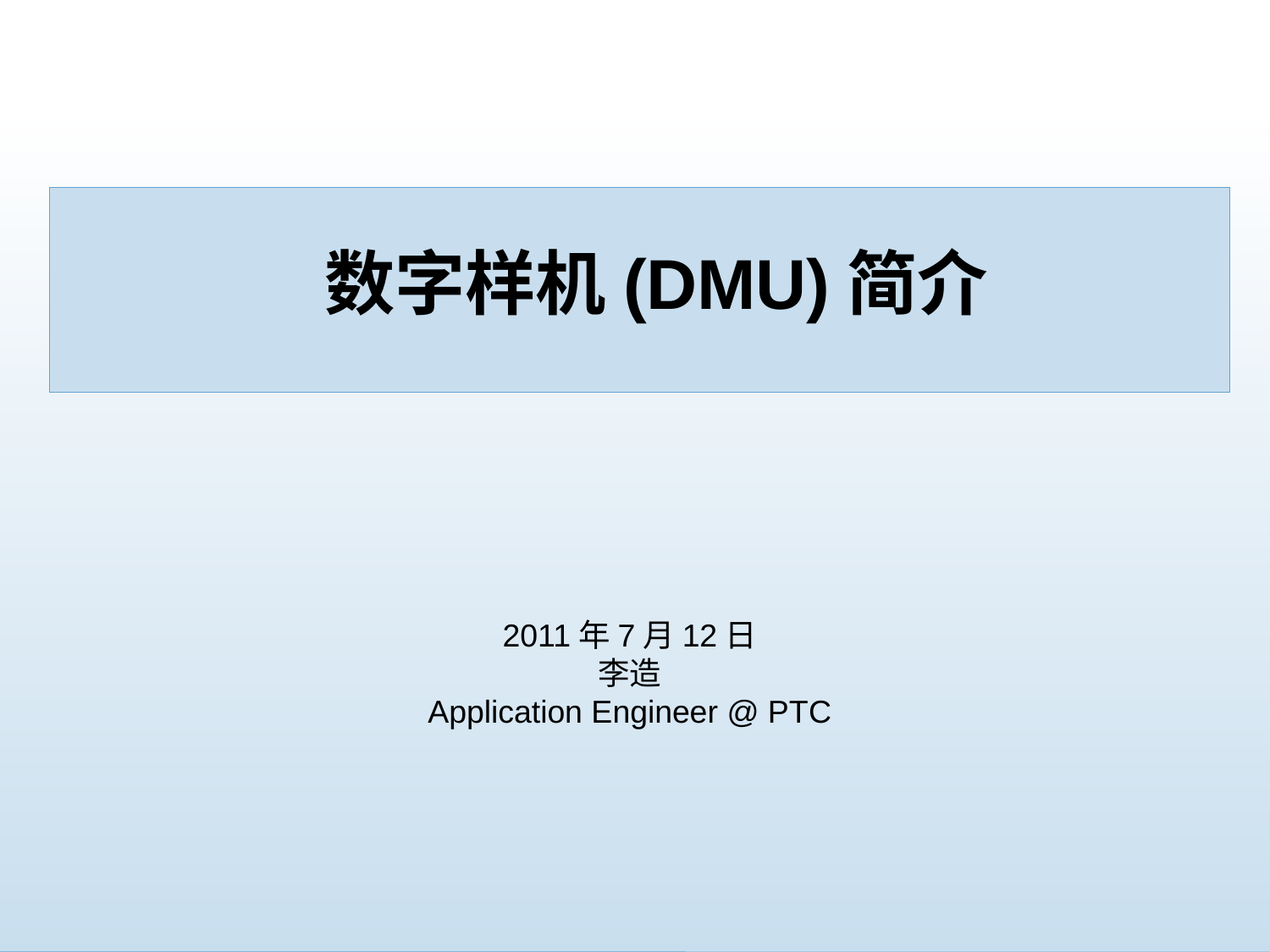

# 数字样机(DMU)简介
2011年7月12日
李造
Application Engineer @ PTC